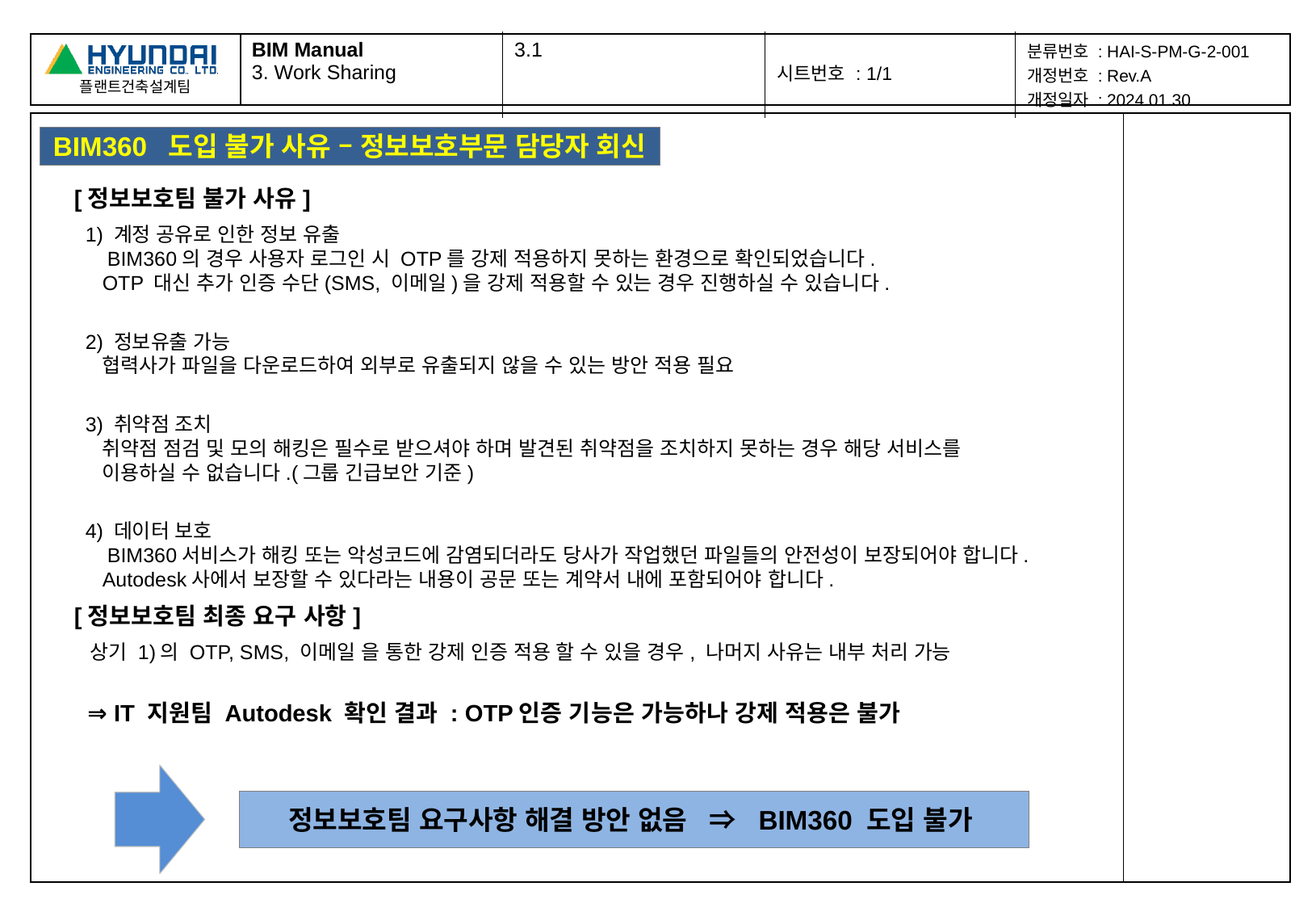

| BIM Manual 3. Work Sharing | 3.1 | 시트번호 : 1/1 | 분류번호 : HAI-S-PM-G-2-001 개정번호 : Rev.A 개정일자 : 2024.01.30 |
| --- | --- | --- | --- |
|  |  |
| --- | --- |
BIM360  도입 불가 사유 – 정보보호부문 담당자 회신
[정보보호팀 불가 사유]
  1) 계정 공유로 인한 정보 유출
     BIM360의 경우 사용자 로그인 시 OTP를 강제 적용하지 못하는 환경으로 확인되었습니다.
     OTP 대신 추가 인증 수단(SMS, 이메일)을 강제 적용할 수 있는 경우 진행하실 수 있습니다.
  2) 정보유출 가능
     협력사가 파일을 다운로드하여 외부로 유출되지 않을 수 있는 방안 적용 필요
  3) 취약점 조치
     취약점 점검 및 모의 해킹은 필수로 받으셔야 하며 발견된 취약점을 조치하지 못하는 경우 해당 서비스를
     이용하실 수 없습니다.(그룹 긴급보안 기준)
  4) 데이터 보호
     BIM360서비스가 해킹 또는 악성코드에 감염되더라도 당사가 작업했던 파일들의 안전성이 보장되어야 합니다.
     Autodesk사에서 보장할 수 있다라는 내용이 공문 또는 계약서 내에 포함되어야 합니다.
[정보보호팀 최종 요구 사항]
  상기 1)의 OTP, SMS, 이메일 을 통한 강제 인증 적용 할 수 있을 경우, 나머지 사유는 내부 처리 가능
  ⇒ IT 지원팀 Autodesk 확인 결과 : OTP인증 기능은 가능하나 강제 적용은 불가

정보보호팀 요구사항 해결 방안 없음   ⇒  BIM360 도입 불가